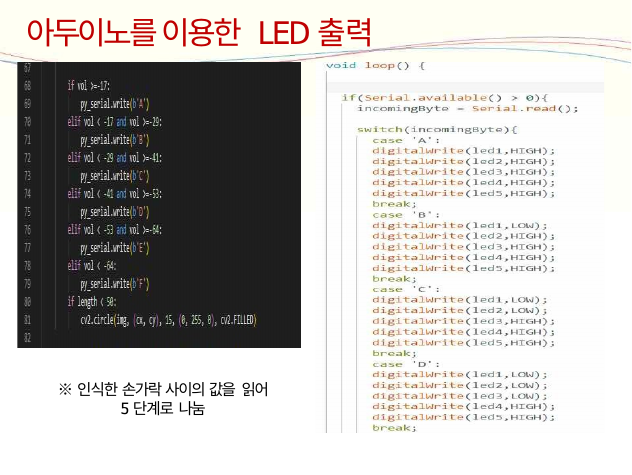

아두이노를 이용한 LED출력

※인식한 손가락 사이의 값을 읽어
5단계로 나눔